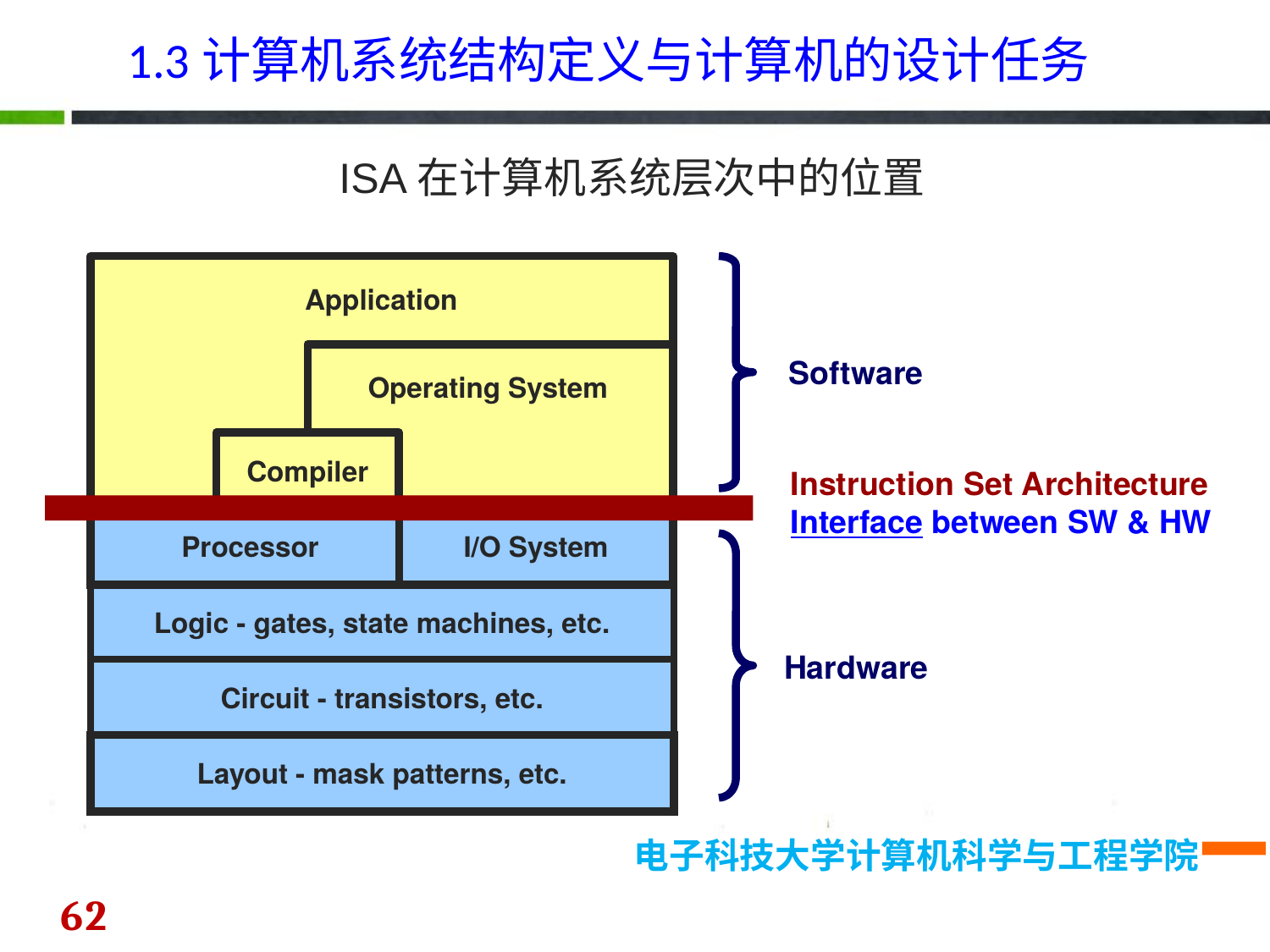

1.3计算机系统结构定义与计算机的设计任务
ISA在计算机系统层次中的位置

Application
Application Programs

Operating System
Compiler

Software
Instruction Set Architecture
Interface between SW & HW

Processor
I/O System

Hardware
Logic - gates, state machines, etc.
Circuit - transistors, etc.
Layout - mask patterns, etc.